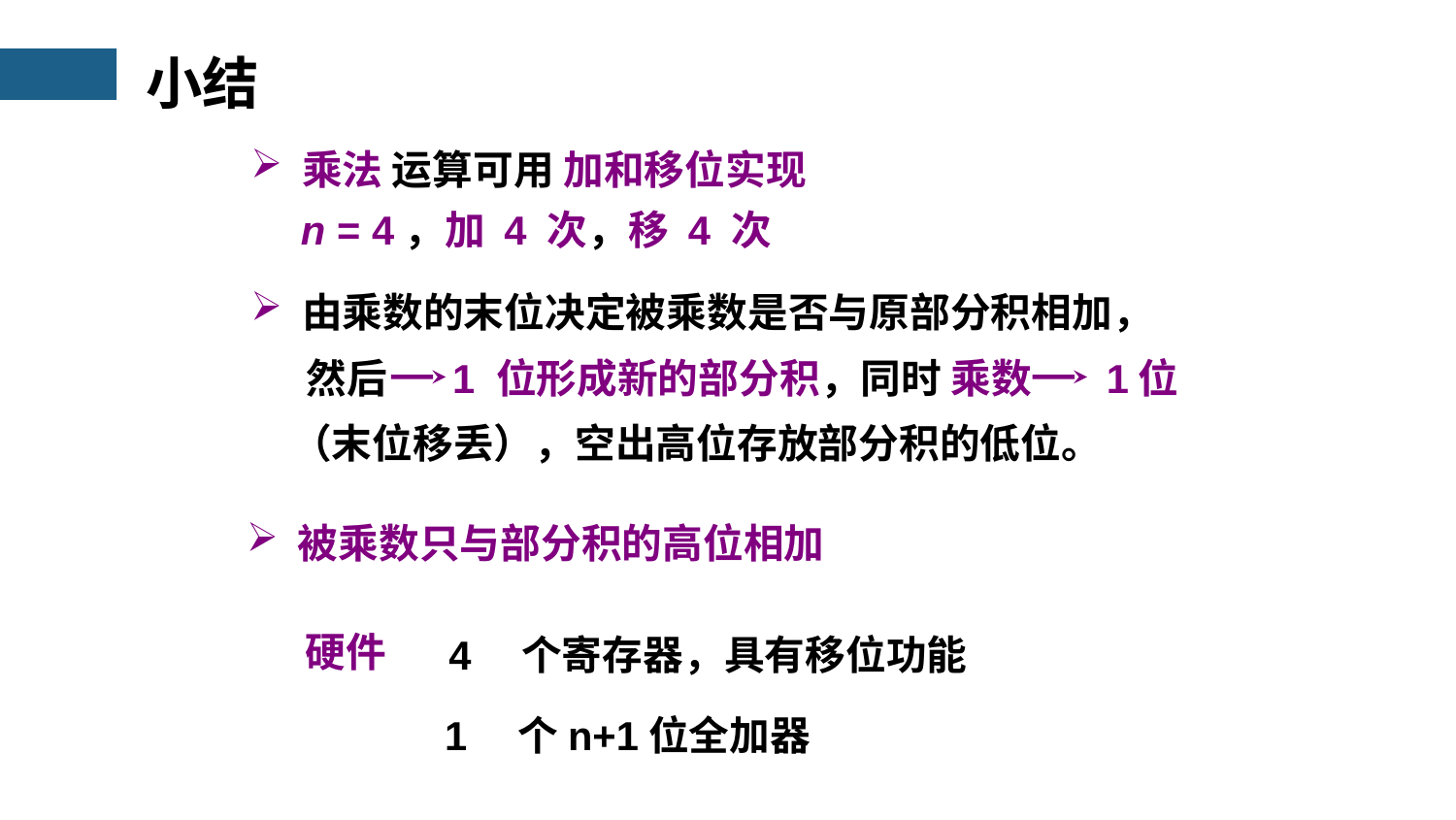

小结
 乘法 运算可用 加和移位实现
　n = 4，加 4 次，移 4 次
 由乘数的末位决定被乘数是否与原部分积相加，
     然后      1 位形成新的部分积，同时 乘数       1位
　（末位移丢），空出高位存放部分积的低位。

 被乘数只与部分积的高位相加
硬件
4　个寄存器，具有移位功能
1　个n+1位全加器